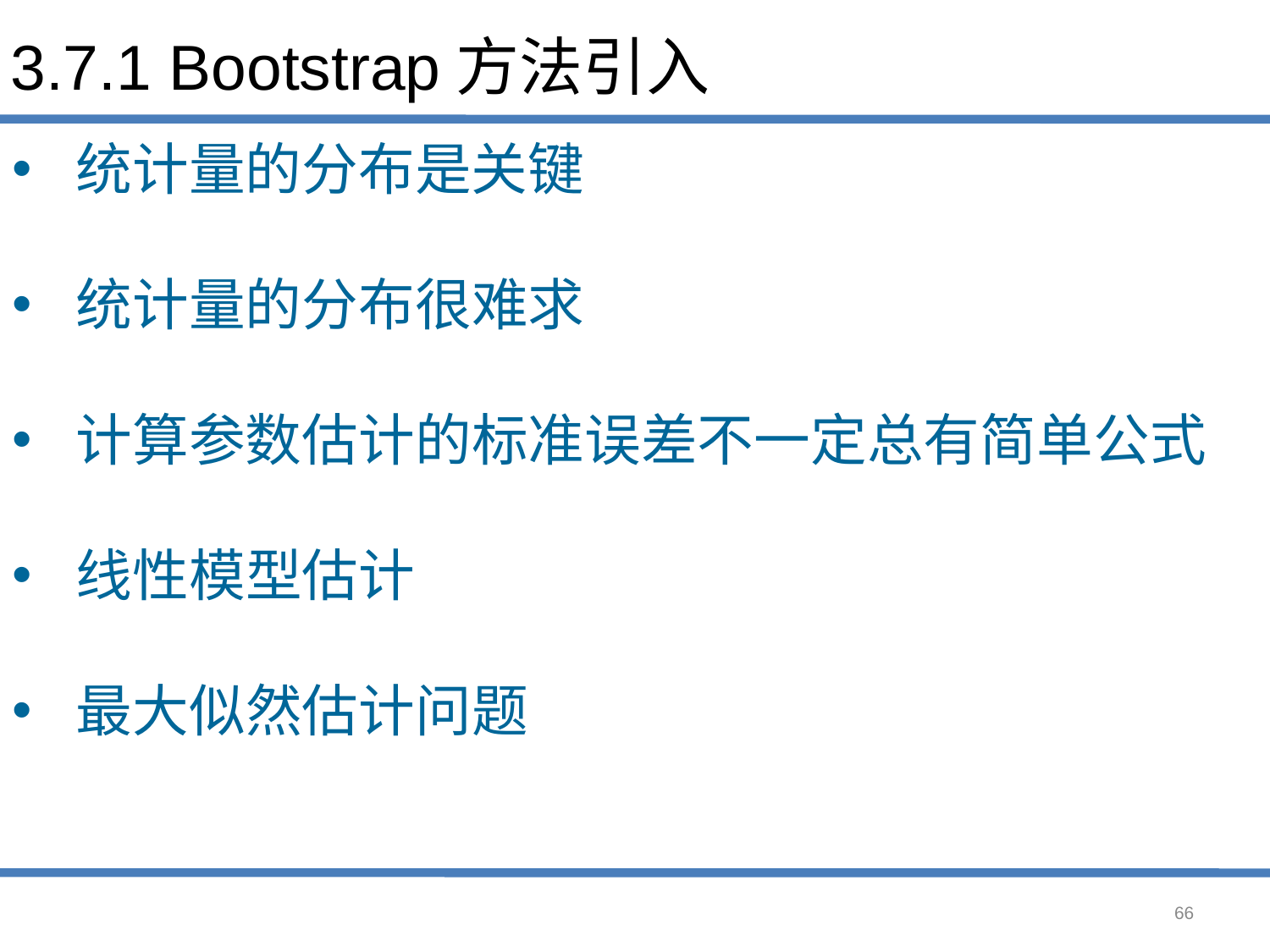

# 3.7.1 Bootstrap方法引入
统计量的分布是关键

统计量的分布很难求

计算参数估计的标准误差不一定总有简单公式

线性模型估计

最大似然估计问题

66